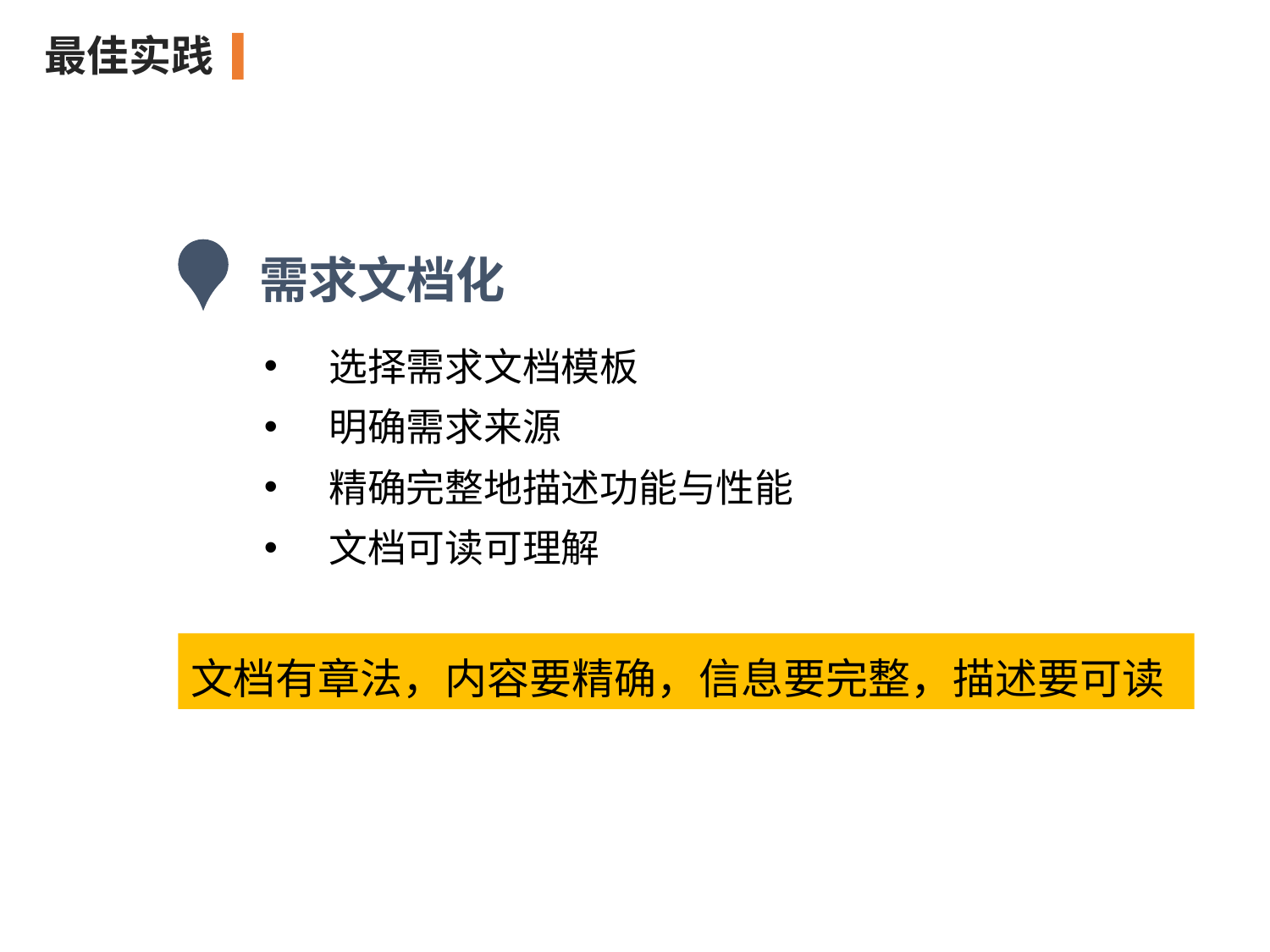

最佳实践

需求文档化
选择需求文档模板
明确需求来源
精确完整地描述功能与性能
文档可读可理解
文档有章法，内容要精确，信息要完整，描述要可读